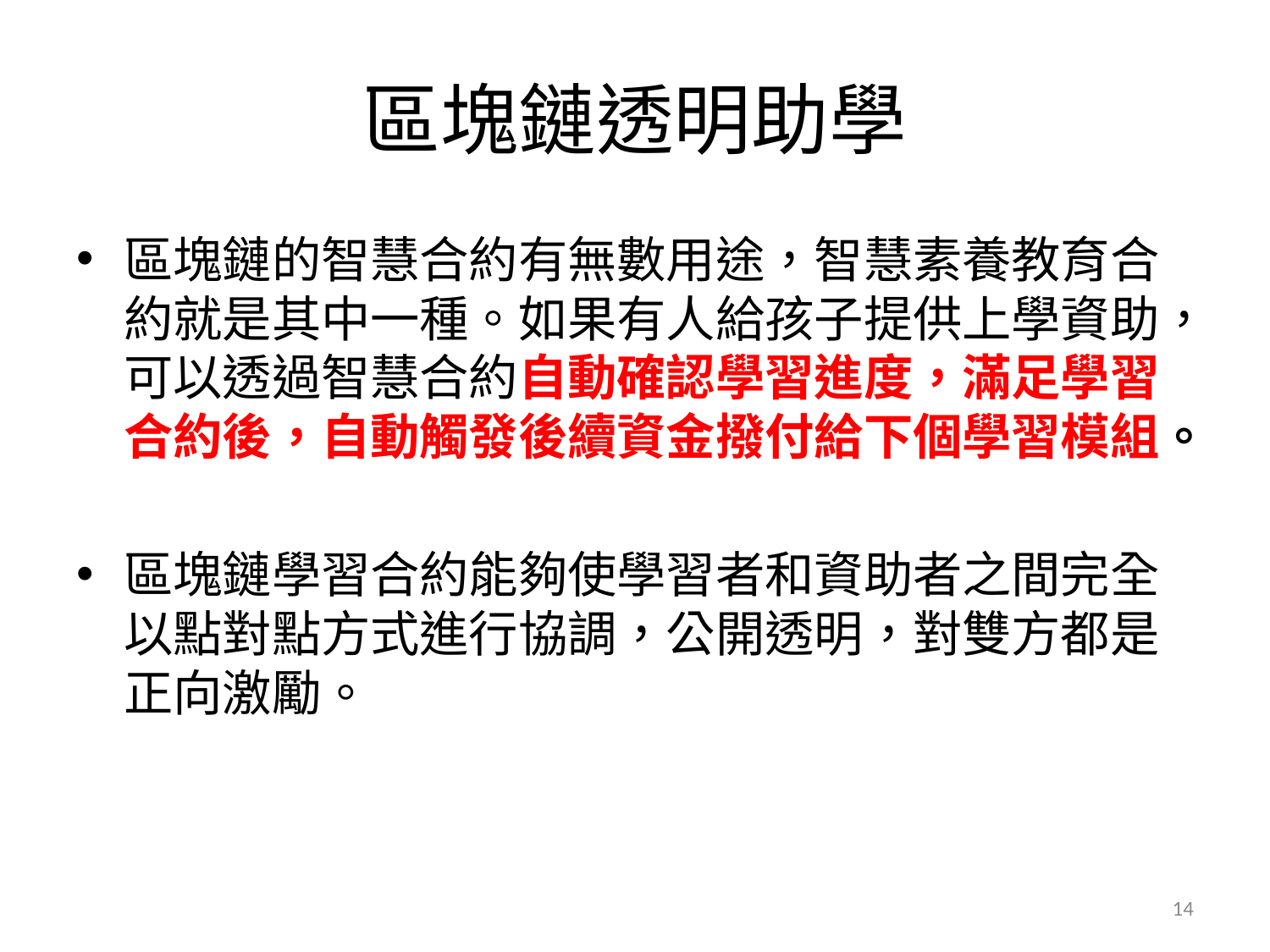

# 區塊鏈透明助學
區塊鏈的智慧合約有無數用途，智慧素養教育合約就是其中一種。如果有人給孩子提供上學資助，可以透過智慧合約自動確認學習進度，滿足學習合約後，自動觸發後續資金撥付給下個學習模組。

區塊鏈學習合約能夠使學習者和資助者之間完全以點對點方式進行協調，公開透明，對雙方都是正向激勵。

14